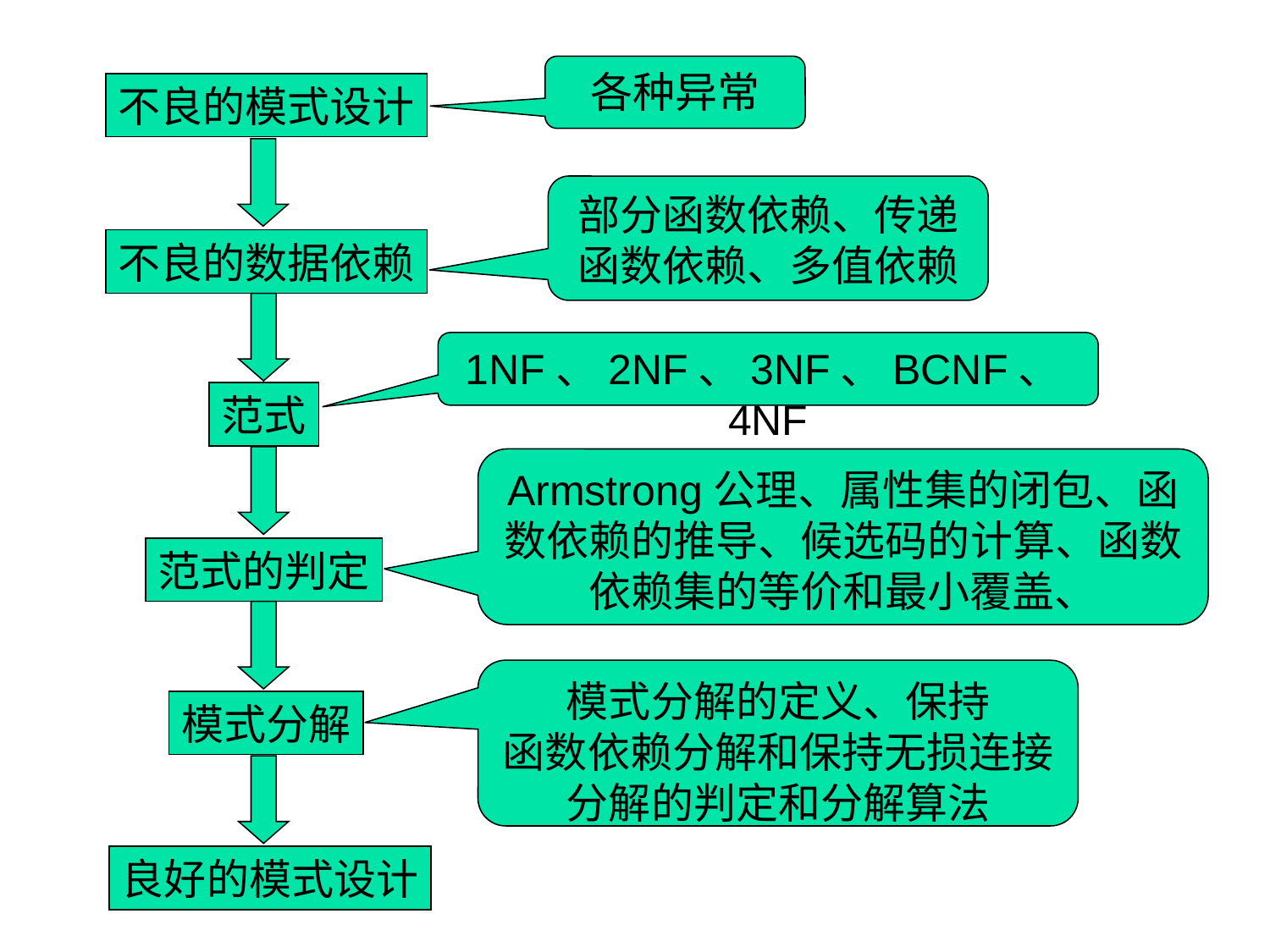

各种异常
不良的模式设计

部分函数依赖、传递函数依赖、多值依赖
不良的数据依赖

1NF、2NF、3NF、BCNF、4NF
范式

Armstrong公理、属性集的闭包、函数依赖的推导、候选码的计算、函数依赖集的等价和最小覆盖、
范式的判定

模式分解的定义、保持
函数依赖分解和保持无损连接分解的判定和分解算法
模式分解

良好的模式设计